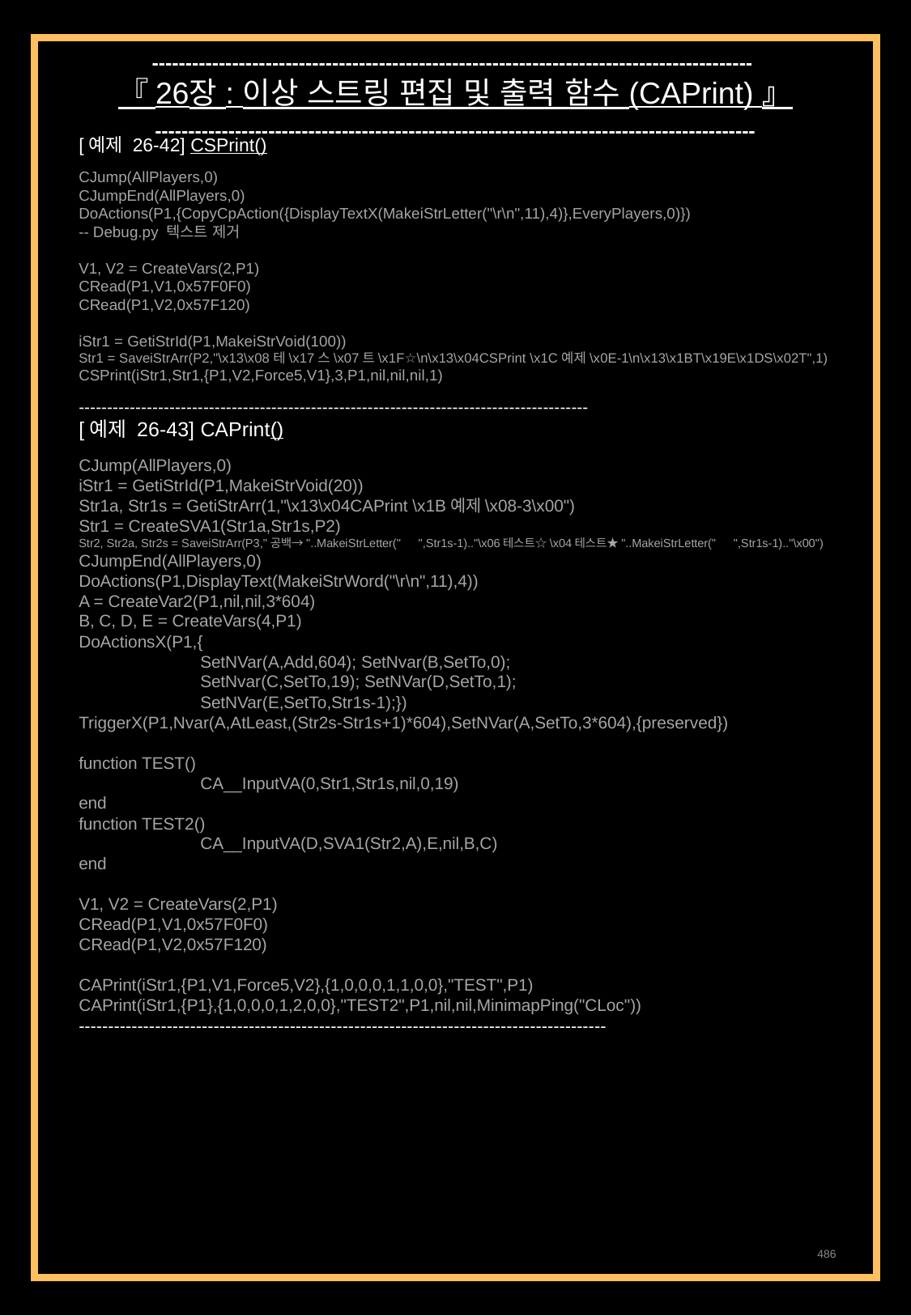

------------------------------------------------------------------------------------------
『 26장 : 이상 스트링 편집 및 출력 함수 (CAPrint) 』
------------------------------------------------------------------------------------------
[예제 26-42] CSPrint()

CJump(AllPlayers,0)
CJumpEnd(AllPlayers,0)
DoActions(P1,{CopyCpAction({DisplayTextX(MakeiStrLetter("\r\n",11),4)},EveryPlayers,0)})
-- Debug.py 텍스트 제거

V1, V2 = CreateVars(2,P1)
CRead(P1,V1,0x57F0F0)
CRead(P1,V2,0x57F120)

iStr1 = GetiStrId(P1,MakeiStrVoid(100))
Str1 = SaveiStrArr(P2,"\x13\x08테\x17스\x07트\x1F☆\n\x13\x04CSPrint \x1C예제\x0E-1\n\x13\x1BT\x19E\x1DS\x02T",1)
CSPrint(iStr1,Str1,{P1,V2,Force5,V1},3,P1,nil,nil,nil,1)

------------------------------------------------------------------------------------------
[예제 26-43] CAPrint()

CJump(AllPlayers,0)
iStr1 = GetiStrId(P1,MakeiStrVoid(20))
Str1a, Str1s = GetiStrArr(1,"\x13\x04CAPrint \x1B예제\x08-3\x00")
Str1 = CreateSVA1(Str1a,Str1s,P2)
Str2, Str2a, Str2s = SaveiStrArr(P3,"공백→"..MakeiStrLetter("　",Str1s-1).."\x06테스트☆\x04테스트★"..MakeiStrLetter("　",Str1s-1).."\x00")
CJumpEnd(AllPlayers,0)
DoActions(P1,DisplayText(MakeiStrWord("\r\n",11),4))
A = CreateVar2(P1,nil,nil,3*604)
B, C, D, E = CreateVars(4,P1)
DoActionsX(P1,{
	SetNVar(A,Add,604); SetNvar(B,SetTo,0);
	SetNvar(C,SetTo,19); SetNVar(D,SetTo,1);
	SetNVar(E,SetTo,Str1s-1);})
TriggerX(P1,Nvar(A,AtLeast,(Str2s-Str1s+1)*604),SetNVar(A,SetTo,3*604),{preserved})

function TEST()
	CA__InputVA(0,Str1,Str1s,nil,0,19)
end
function TEST2()
	CA__InputVA(D,SVA1(Str2,A),E,nil,B,C)
end

V1, V2 = CreateVars(2,P1)
CRead(P1,V1,0x57F0F0)
CRead(P1,V2,0x57F120)

CAPrint(iStr1,{P1,V1,Force5,V2},{1,0,0,0,1,1,0,0},"TEST",P1)
CAPrint(iStr1,{P1},{1,0,0,0,1,2,0,0},"TEST2",P1,nil,nil,MinimapPing("CLoc"))
------------------------------------------------------------------------------------------

486